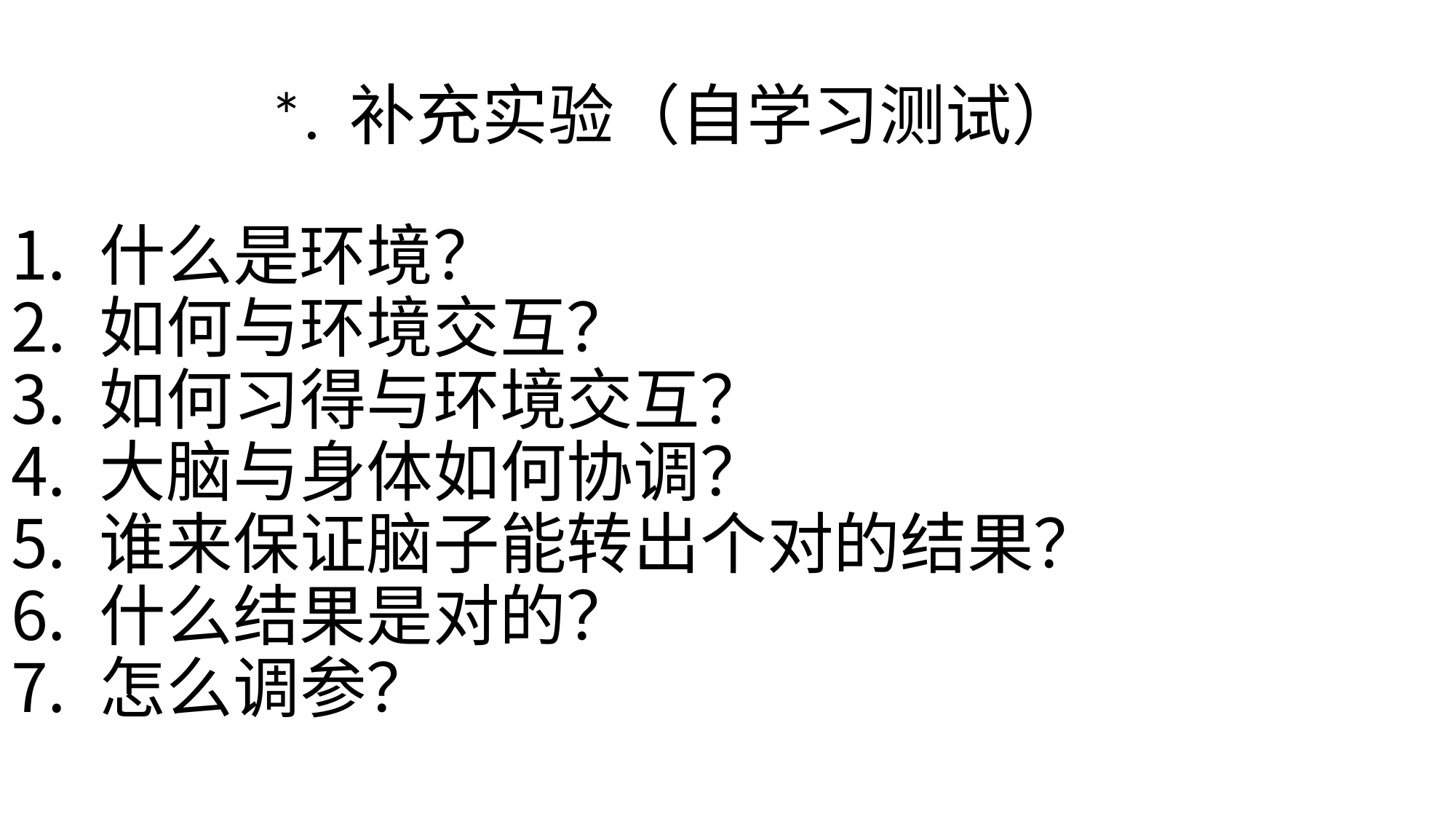

*. 补充实验（自学习测试）
什么是环境？
如何与环境交互？
如何习得与环境交互？
大脑与身体如何协调？
谁来保证脑子能转出个对的结果？
什么结果是对的？
怎么调参？